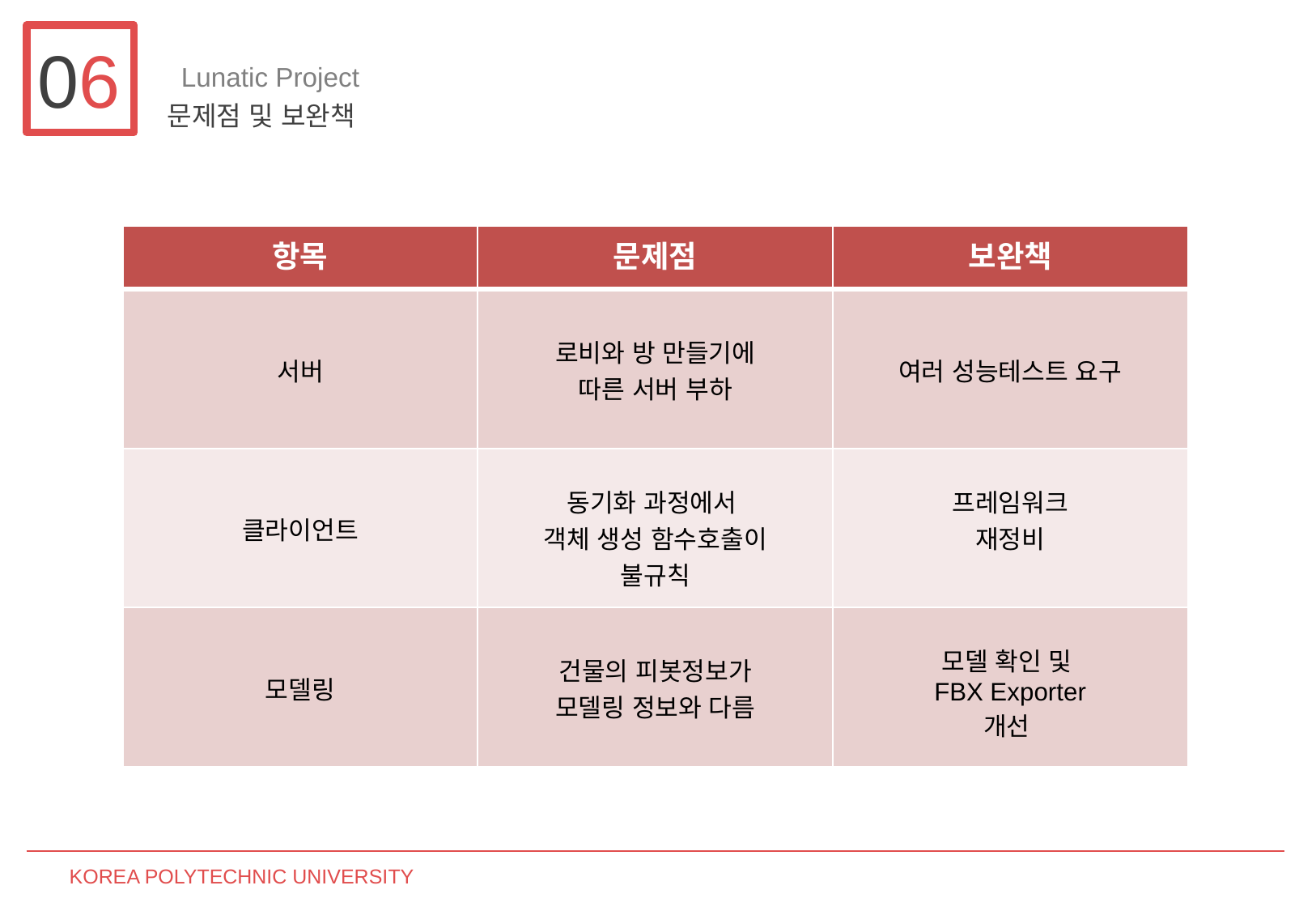

06
Lunatic Project
문제점 및 보완책
| 항목 | 문제점 | 보완책 |
| --- | --- | --- |
| 서버 | 로비와 방 만들기에 따른 서버 부하 | 여러 성능테스트 요구 |
| 클라이언트 | 동기화 과정에서 객체 생성 함수호출이 불규칙 | 프레임워크 재정비 |
| 모델링 | 건물의 피봇정보가 모델링 정보와 다름 | 모델 확인 및 FBX Exporter 개선 |
KOREA POLYTECHNIC UNIVERSITY